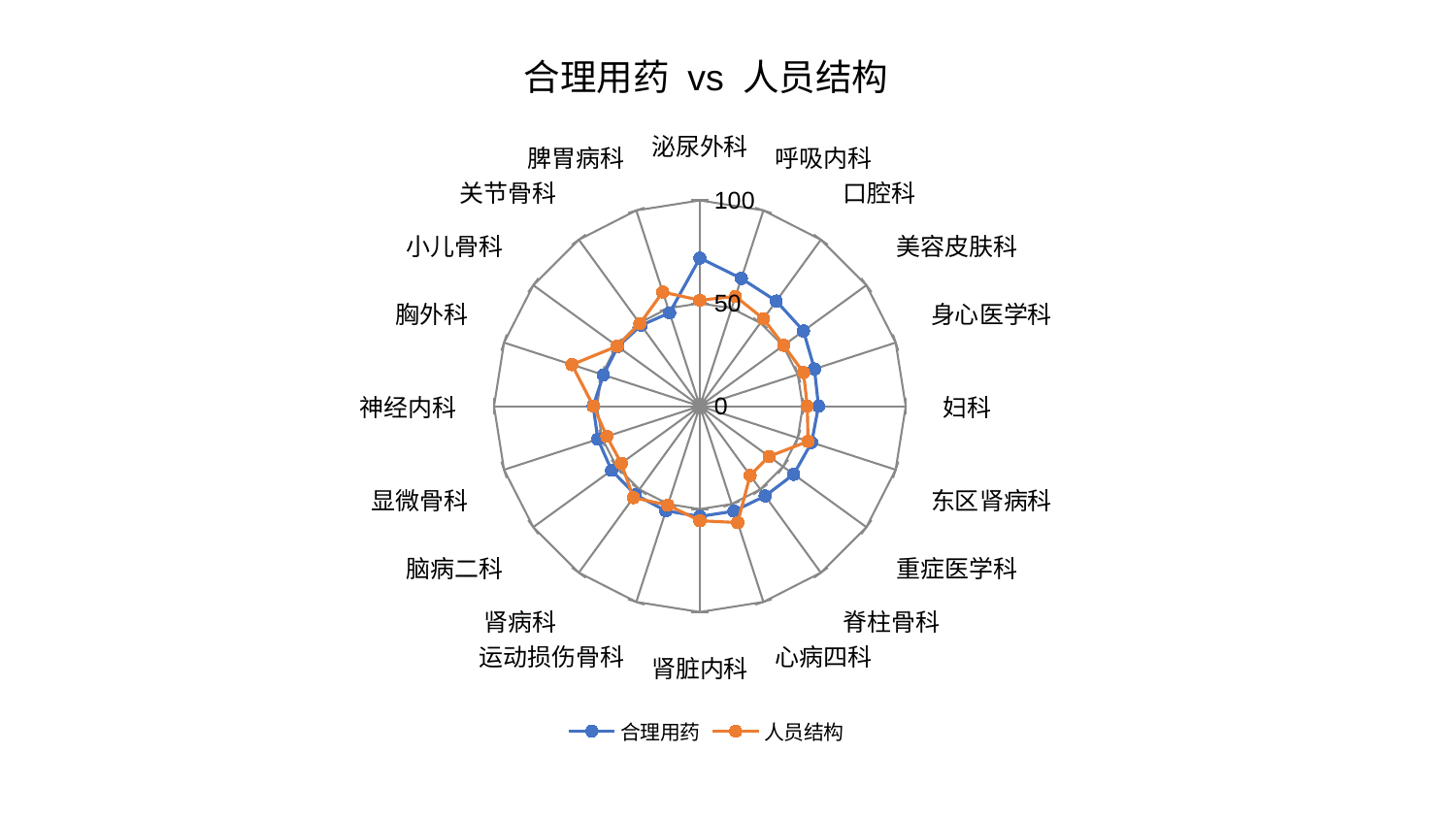

### Chart: 合理用药 vs 人员结构

| Category | 合理用药 | 人员结构 |
|---|---|---|
| 泌尿外科 | 71.96816398819695 | 51.47616025459211 |
| 呼吸内科 | 65.25508393553373 | 56.096077997868214 |
| 口腔科 | 63.16415470115199 | 52.51818583803952 |
| 美容皮肤科 | 62.23154088016317 | 50.36243954070578 |
| 身心医学科 | 58.53900778478871 | 52.9371407152161 |
| 妇科 | 57.648717331044196 | 52.22207740942956 |
| 东区肾病科 | 57.085052614206155 | 55.24996761629835 |
| 重症医学科 | 56.33801900364683 | 41.58162121776345 |
| 脊柱骨科 | 53.92701789234974 | 41.55729276138309 |
| 心病四科 | 53.62917258545043 | 59.47027761387368 |
| 肾脏内科 | 53.57685321905661 | 55.67555099740817 |
| 运动损伤骨科 | 53.46251411490046 | 50.540862518689075 |
| 肾病科 | 53.224827882535074 | 54.93410875276046 |
| 脑病二科 | 53.01496176830556 | 47.20023891793888 |
| 显微骨科 | 52.08121486497701 | 47.55029325777698 |
| 神经内科 | 51.826047673812454 | 51.70221424987559 |
| 胸外科 | 49.26549935795758 | 65.35854386246328 |
| 小儿骨科 | 49.23054127757813 | 49.63015148925267 |
| 关节骨科 | 48.58776284410048 | 49.58418102493056 |
| 脾胃病科 | 47.6999292547613 | 58.299919297691936 |
51